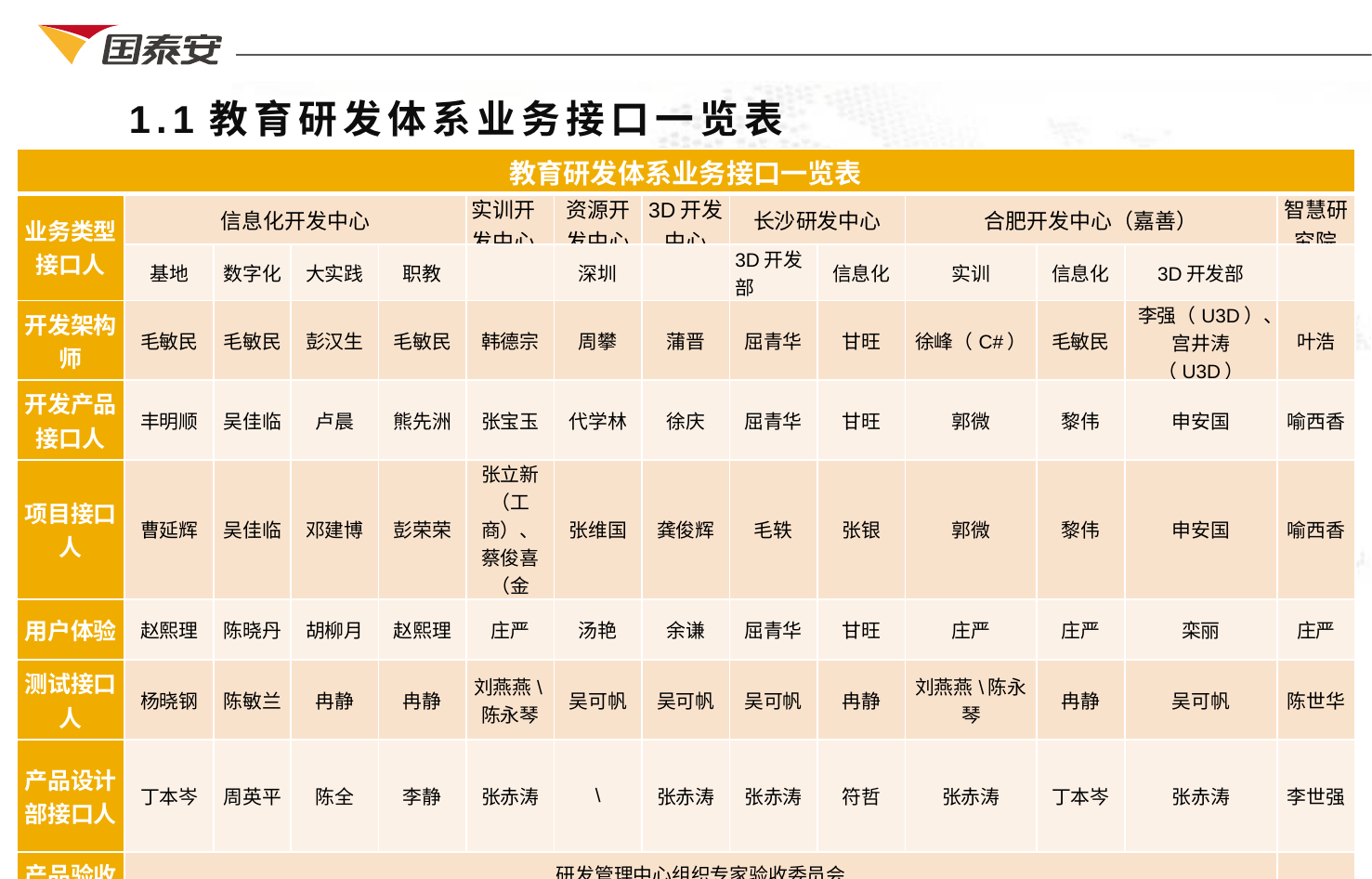

1.1教育研发体系业务接口一览表
| 教育研发体系业务接口一览表 |  |  |  |  |  |  |  |  |  |  |  |  |  |
| --- | --- | --- | --- | --- | --- | --- | --- | --- | --- | --- | --- | --- | --- |
| 业务类型接口人 | 信息化开发中心 |  |  |  | 实训开发中心 | 资源开发中心 | 3D开发中心 | 长沙研发中心 |  | 合肥开发中心（嘉善） |  |  | 智慧研究院 |
|  | 基地 | 数字化 | 大实践 | 职教 |  | 深圳 |  | 3D开发部 | 信息化 | 实训 | 信息化 | 3D开发部 |  |
| 开发架构师 | 毛敏民 | 毛敏民 | 彭汉生 | 毛敏民 | 韩德宗 | 周攀 | 蒲晋 | 屈青华 | 甘旺 | 徐峰（C#） | 毛敏民 | 李强（U3D）、宫井涛（U3D） | 叶浩 |
| 开发产品接口人 | 丰明顺 | 吴佳临 | 卢晨 | 熊先洲 | 张宝玉 | 代学林 | 徐庆 | 屈青华 | 甘旺 | 郭微 | 黎伟 | 申安国 | 喻西香 |
| 项目接口人 | 曹延辉 | 吴佳临 | 邓建博 | 彭荣荣 | 张立新（工商）、蔡俊喜（金融） | 张维国 | 龚俊辉 | 毛轶 | 张银 | 郭微 | 黎伟 | 申安国 | 喻西香 |
| 用户体验 | 赵熙理 | 陈晓丹 | 胡柳月 | 赵熙理 | 庄严 | 汤艳 | 余谦 | 屈青华 | 甘旺 | 庄严 | 庄严 | 栾丽 | 庄严 |
| 测试接口人 | 杨晓钢 | 陈敏兰 | 冉静 | 冉静 | 刘燕燕\陈永琴 | 吴可帆 | 吴可帆 | 吴可帆 | 冉静 | 刘燕燕\陈永琴 | 冉静 | 吴可帆 | 陈世华 |
| 产品设计部接口人 | 丁本岑 | 周英平 | 陈全 | 李静 | 张赤涛 | \ | 张赤涛 | 张赤涛 | 符哲 | 张赤涛 | 丁本岑 | 张赤涛 | 李世强 |
| 产品验收 | 研发管理中心组织专家验收委员会 |  |  |  |  |  |  |  |  |  |  |  |  |